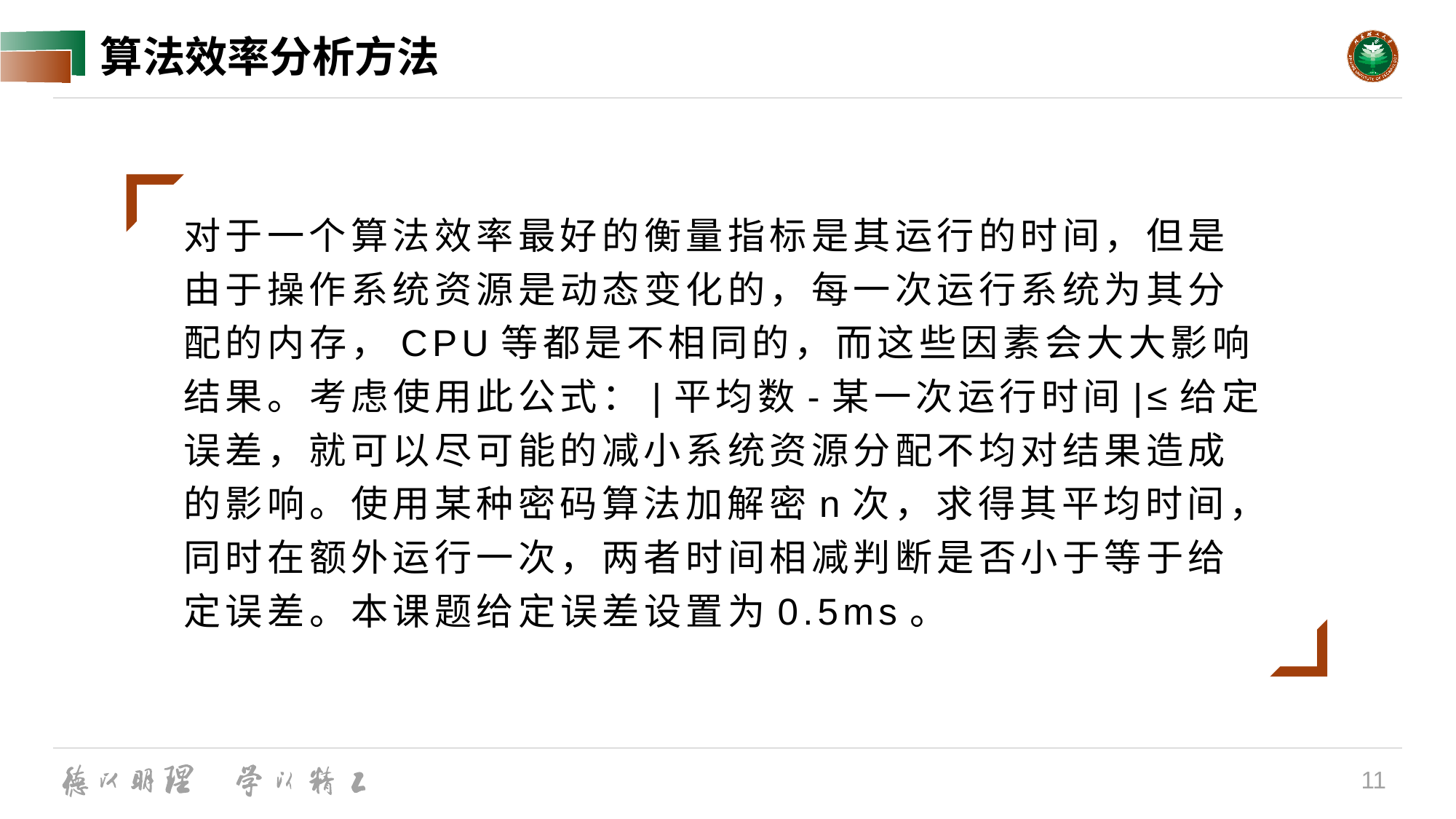

# 算法效率分析方法

对于一个算法效率最好的衡量指标是其运行的时间，但是由于操作系统资源是动态变化的，每一次运行系统为其分配的内存，CPU等都是不相同的，而这些因素会大大影响结果。考虑使用此公式：|平均数-某一次运行时间|≤给定误差，就可以尽可能的减小系统资源分配不均对结果造成的影响。使用某种密码算法加解密n次，求得其平均时间，同时在额外运行一次，两者时间相减判断是否小于等于给定误差。本课题给定误差设置为0.5ms。